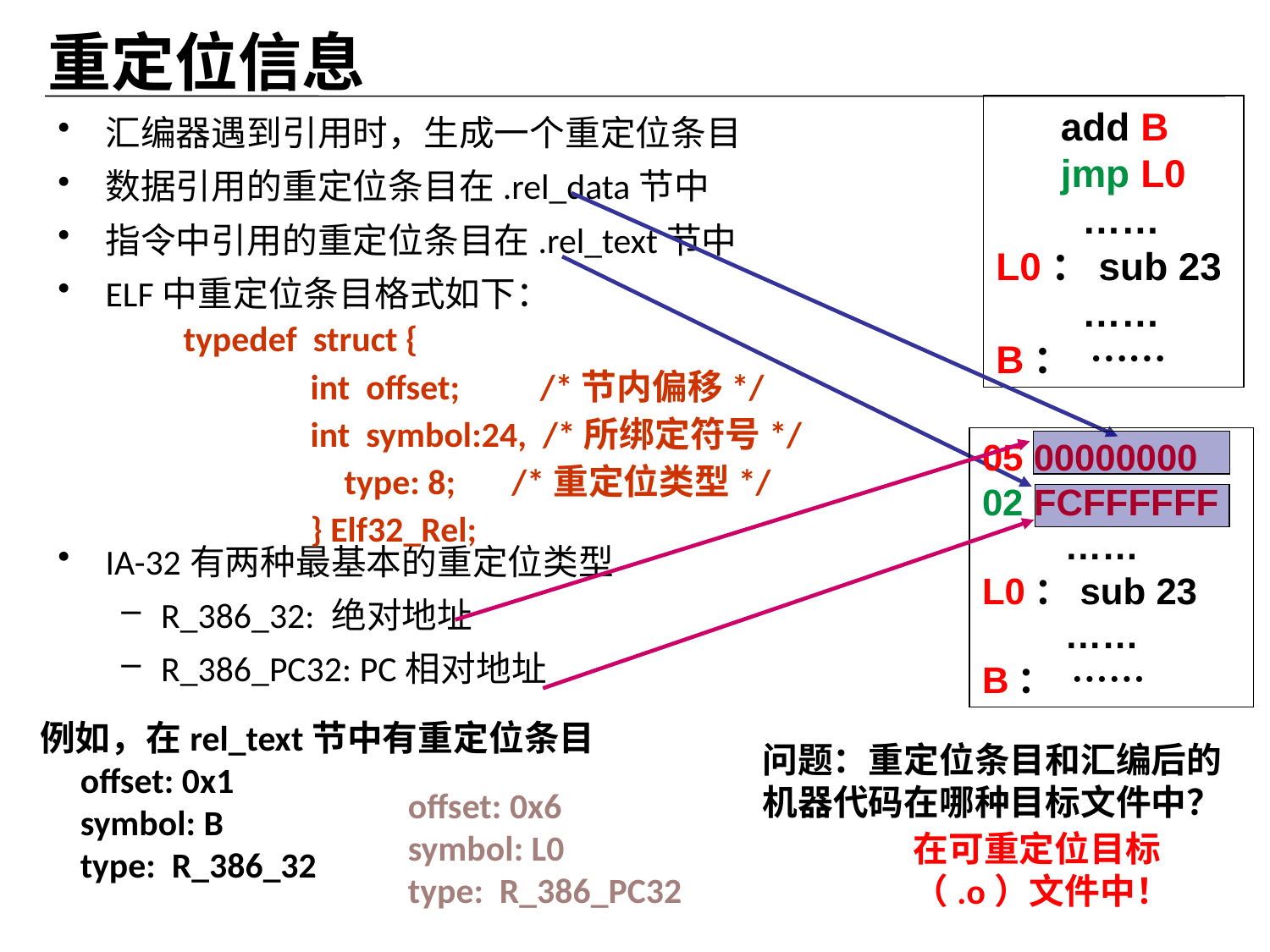

重定位信息
      add B
      jmp L0
        ……
L0：sub 23
        ……
B：  ……
汇编器遇到引用时，生成一个重定位条目
数据引用的重定位条目在.rel_data节中
指令中引用的重定位条目在.rel_text节中
ELF中重定位条目格式如下：

IA-32有两种最基本的重定位类型
R_386_32: 绝对地址
R_386_PC32: PC相对地址

typedef  struct {
	int  offset;          /*节内偏移*/
  	int  symbol:24,  /*所绑定符号*/
                    type: 8;       /*重定位类型*/
	} Elf32_Rel;
05 00000000
02 FCFFFFFF
        ……
L0：sub 23
        ……
B：  ……

例如，在rel_text节中有重定位条目
     offset: 0x1
     symbol: B
     type:  R_386_32
问题：重定位条目和汇编后的机器代码在哪种目标文件中？

offset: 0x6
symbol: L0
type:  R_386_PC32
在可重定位目标（.o）文件中！